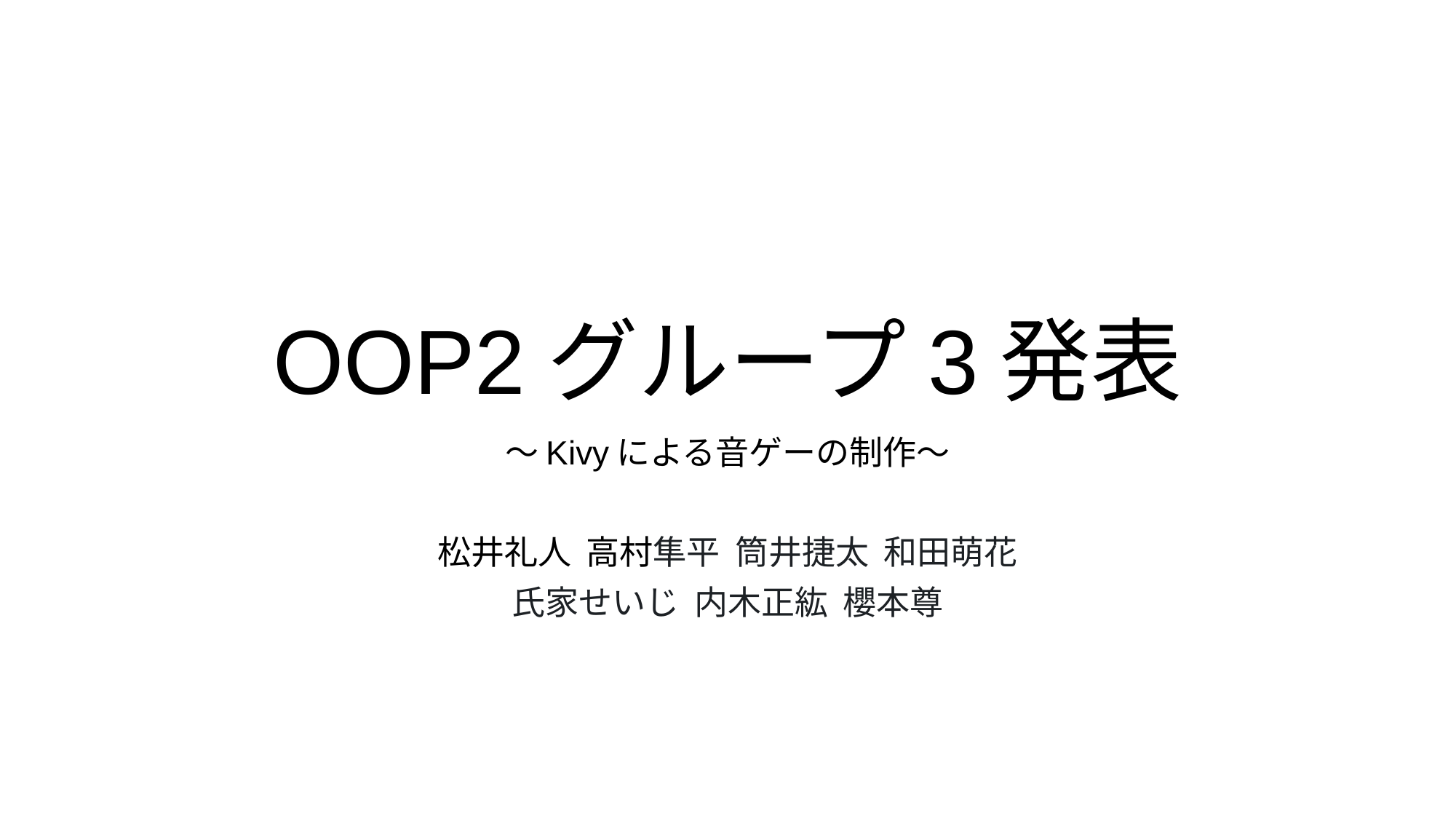

# OOP2グループ3発表
～Kivyによる音ゲーの制作～

松井礼人  高村隼平  筒井捷太  和田萌花
氏家せいじ  内木正紘  櫻本尊